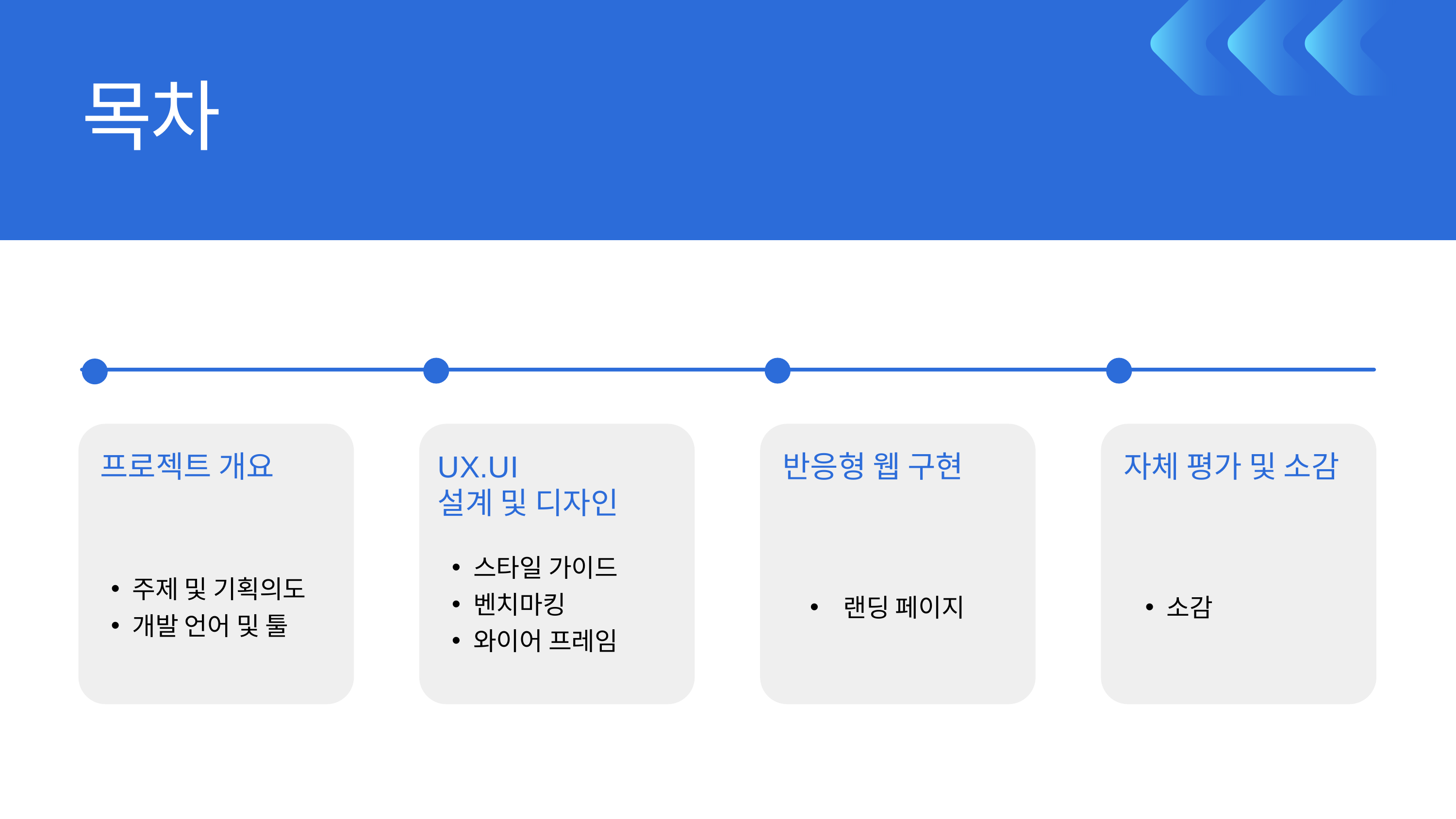

목차

프로젝트 개요
UX.UI
설계 및 디자인
반응형 웹 구현
자체 평가 및 소감
스타일 가이드
벤치마킹
와이어 프레임

주제 및 기획의도
개발 언어 및 툴
 랜딩 페이지
소감